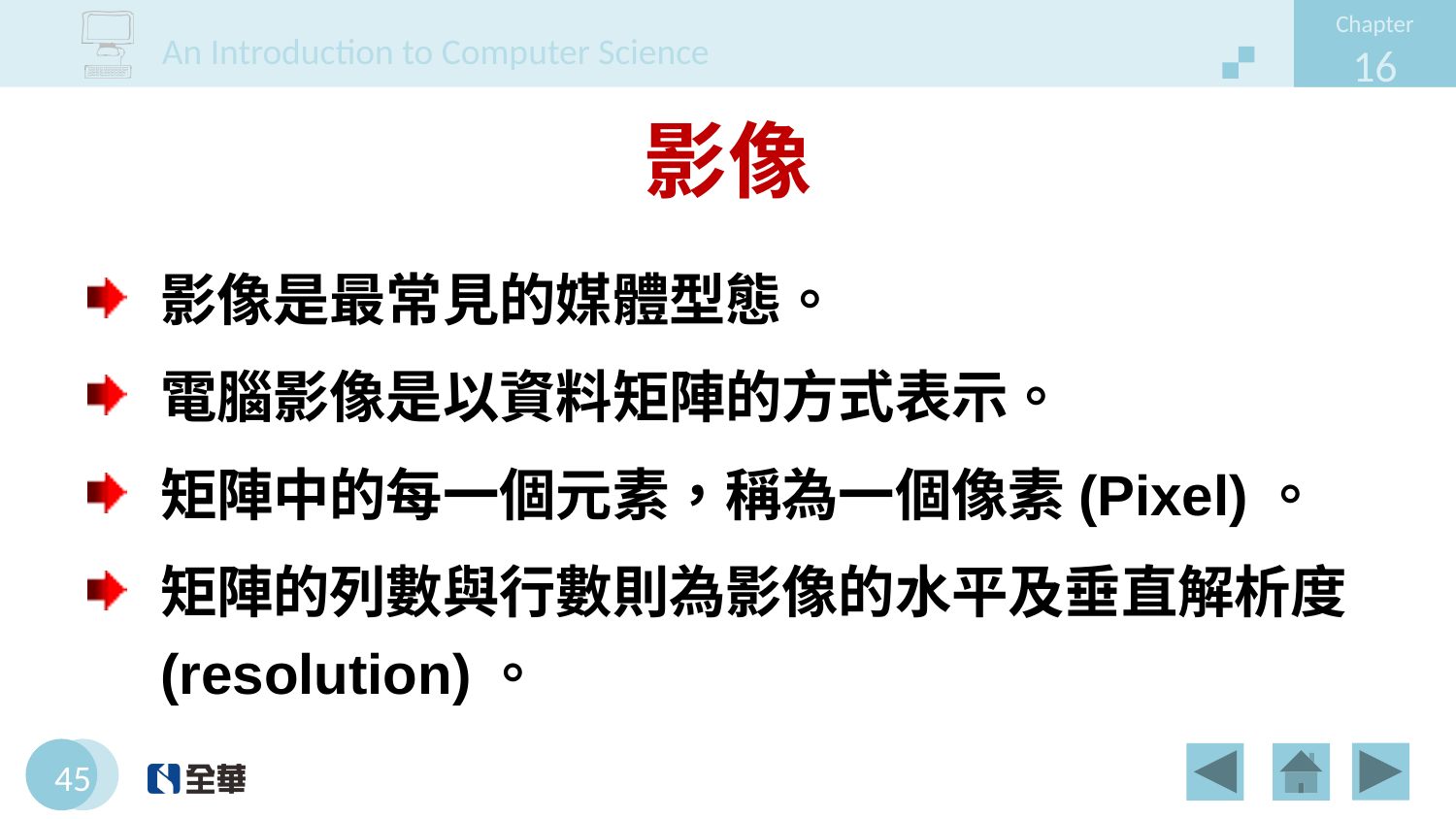

# 影像
影像是最常見的媒體型態。
電腦影像是以資料矩陣的方式表示。
矩陣中的每一個元素，稱為一個像素(Pixel)。
矩陣的列數與行數則為影像的水平及垂直解析度(resolution)。